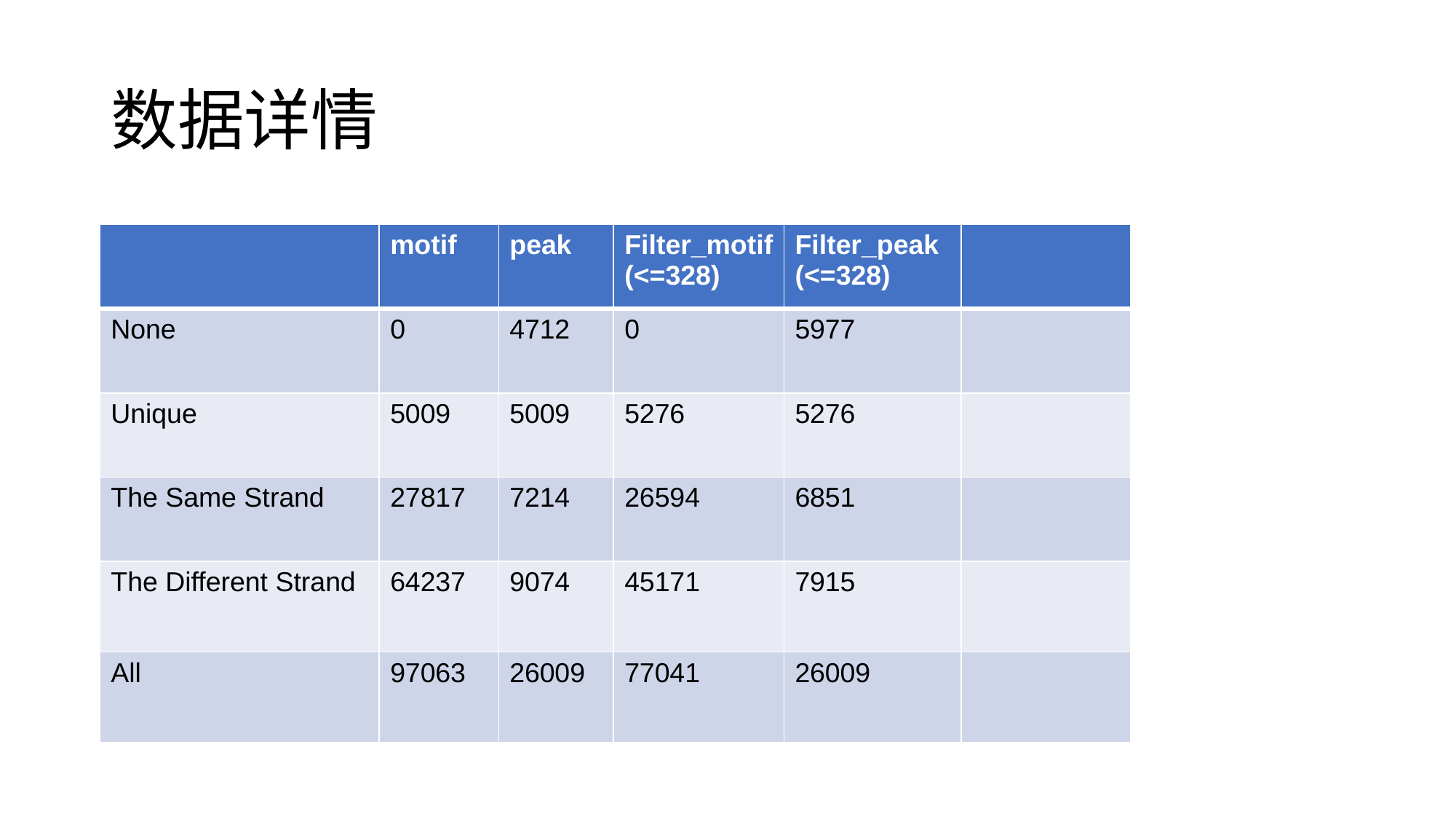

# 数据详情
|  | motif | peak | Filter\_motif(<=328) | Filter\_peak (<=328) |  |
| --- | --- | --- | --- | --- | --- |
| None | 0 | 4712 | 0 | 5977 |  |
| Unique | 5009 | 5009 | 5276 | 5276 |  |
| The Same Strand | 27817 | 7214 | 26594 | 6851 |  |
| The Different Strand | 64237 | 9074 | 45171 | 7915 |  |
| All | 97063 | 26009 | 77041 | 26009 |  |